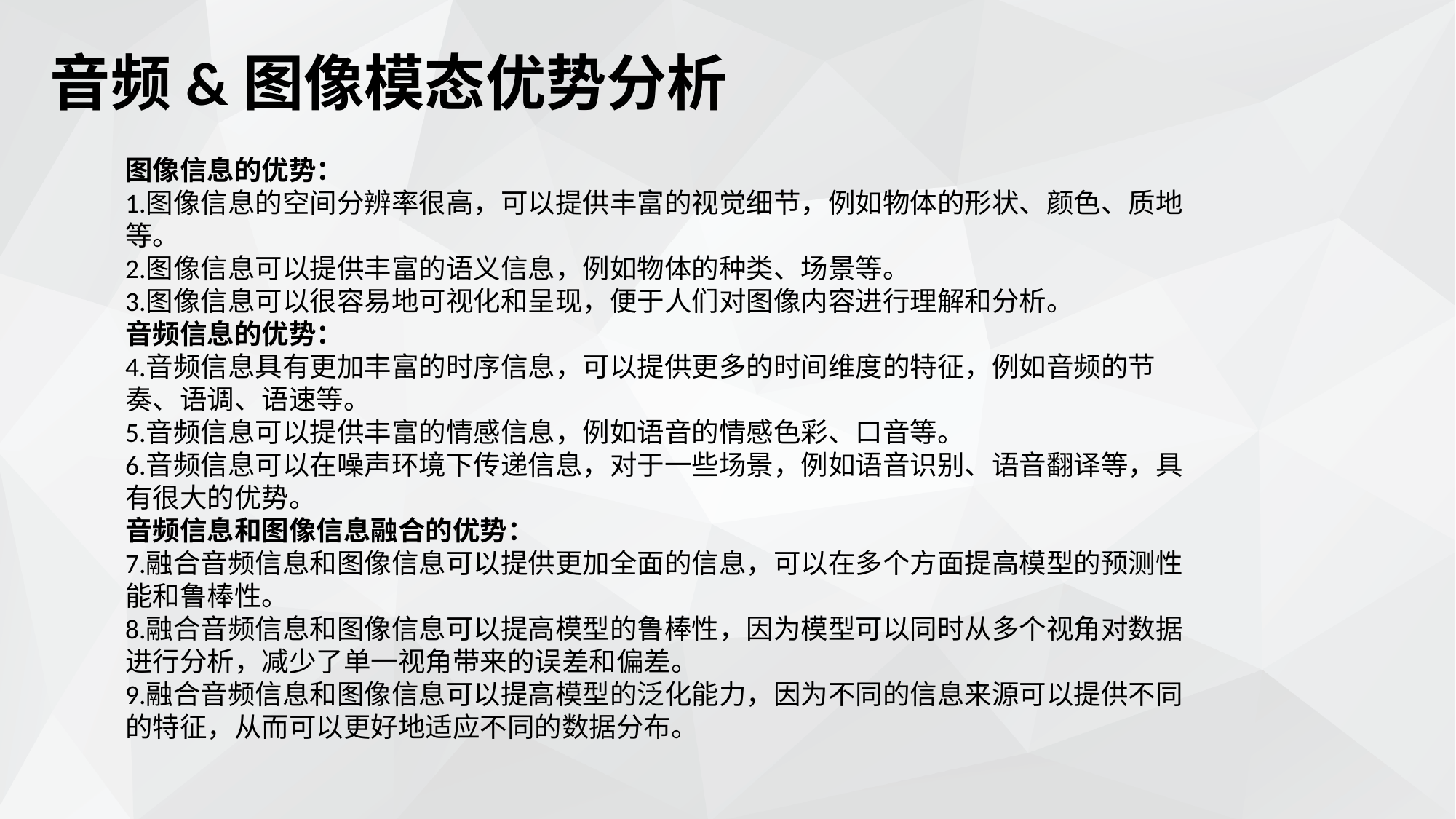

音频&图像模态优势分析
图像信息的优势：
图像信息的空间分辨率很高，可以提供丰富的视觉细节，例如物体的形状、颜色、质地等。
图像信息可以提供丰富的语义信息，例如物体的种类、场景等。
图像信息可以很容易地可视化和呈现，便于人们对图像内容进行理解和分析。
音频信息的优势：
音频信息具有更加丰富的时序信息，可以提供更多的时间维度的特征，例如音频的节奏、语调、语速等。
音频信息可以提供丰富的情感信息，例如语音的情感色彩、口音等。
音频信息可以在噪声环境下传递信息，对于一些场景，例如语音识别、语音翻译等，具有很大的优势。
音频信息和图像信息融合的优势：
融合音频信息和图像信息可以提供更加全面的信息，可以在多个方面提高模型的预测性能和鲁棒性。
融合音频信息和图像信息可以提高模型的鲁棒性，因为模型可以同时从多个视角对数据进行分析，减少了单一视角带来的误差和偏差。
融合音频信息和图像信息可以提高模型的泛化能力，因为不同的信息来源可以提供不同的特征，从而可以更好地适应不同的数据分布。